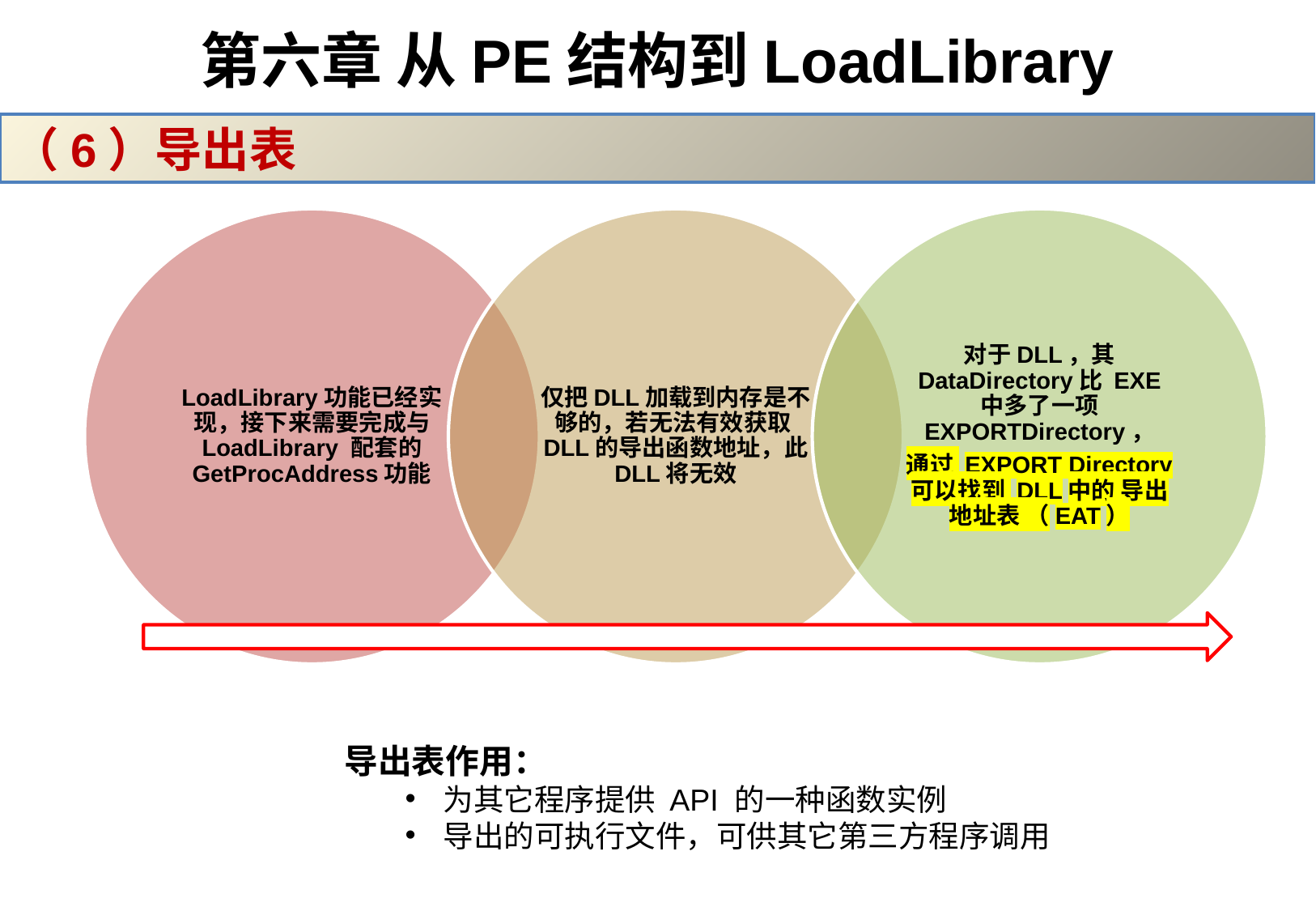

# 第六章 从PE结构到LoadLibrary
（6）导出表
LoadLibrary功能已经实现，接下来需要完成与 LoadLibrary 配套的 GetProcAddress功能
仅把DLL加载到内存是不够的，若无法有效获取DLL的导出函数地址，此 DLL将无效
对于DLL，其 DataDirectory比 EXE 中多了一项 EXPORTDirectory，
通过 EXPORT Directory 可以找到 DLL中的 导出地址表 （EAT）

导出表作用：
为其它程序提供 API 的一种函数实例
导出的可执行文件，可供其它第三方程序调用